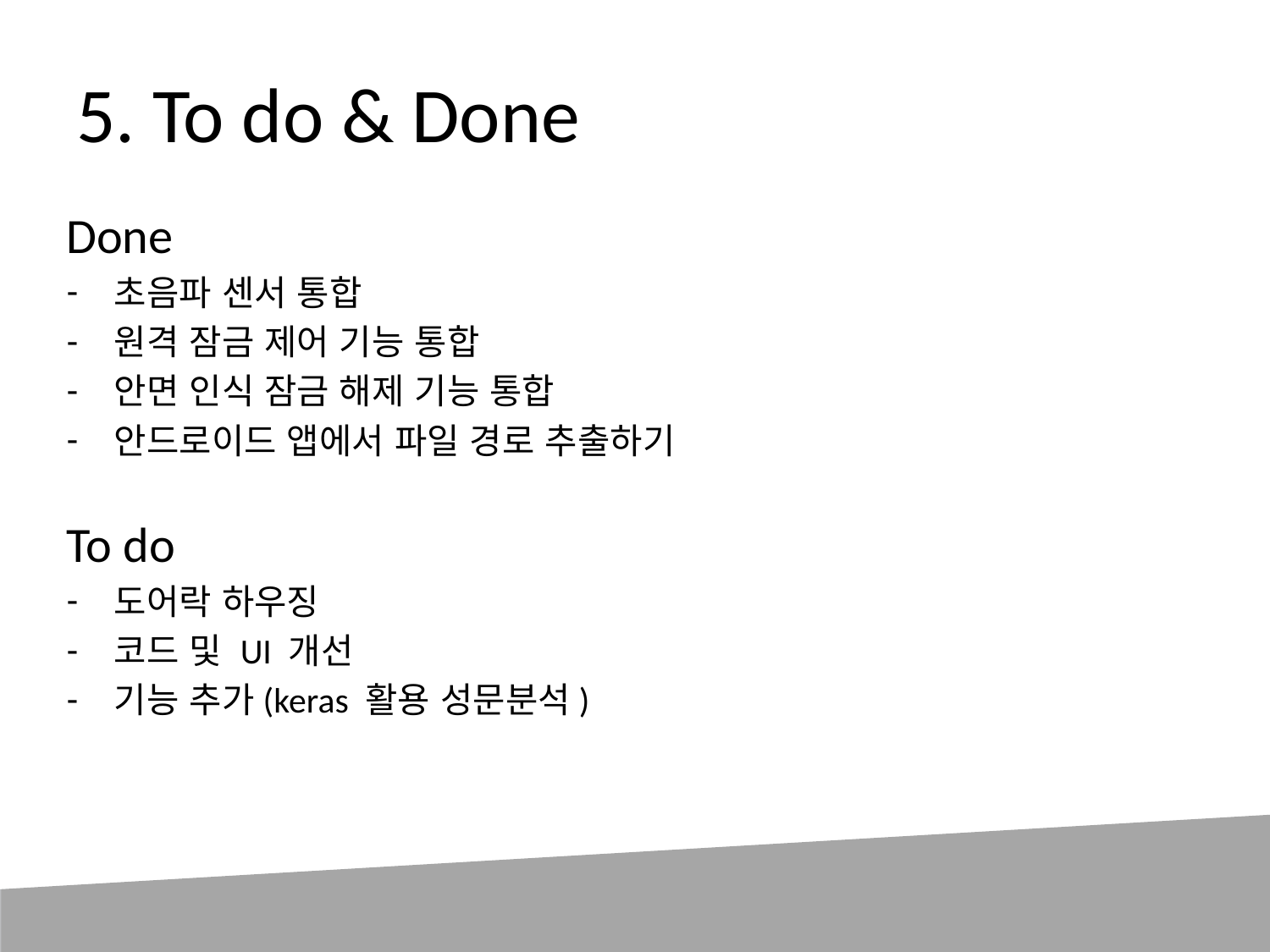

# 5. To do & Done
Done
초음파 센서 통합
원격 잠금 제어 기능 통합
안면 인식 잠금 해제 기능 통합
안드로이드 앱에서 파일 경로 추출하기
To do
도어락 하우징
코드 및 UI 개선
기능 추가(keras 활용 성문분석)